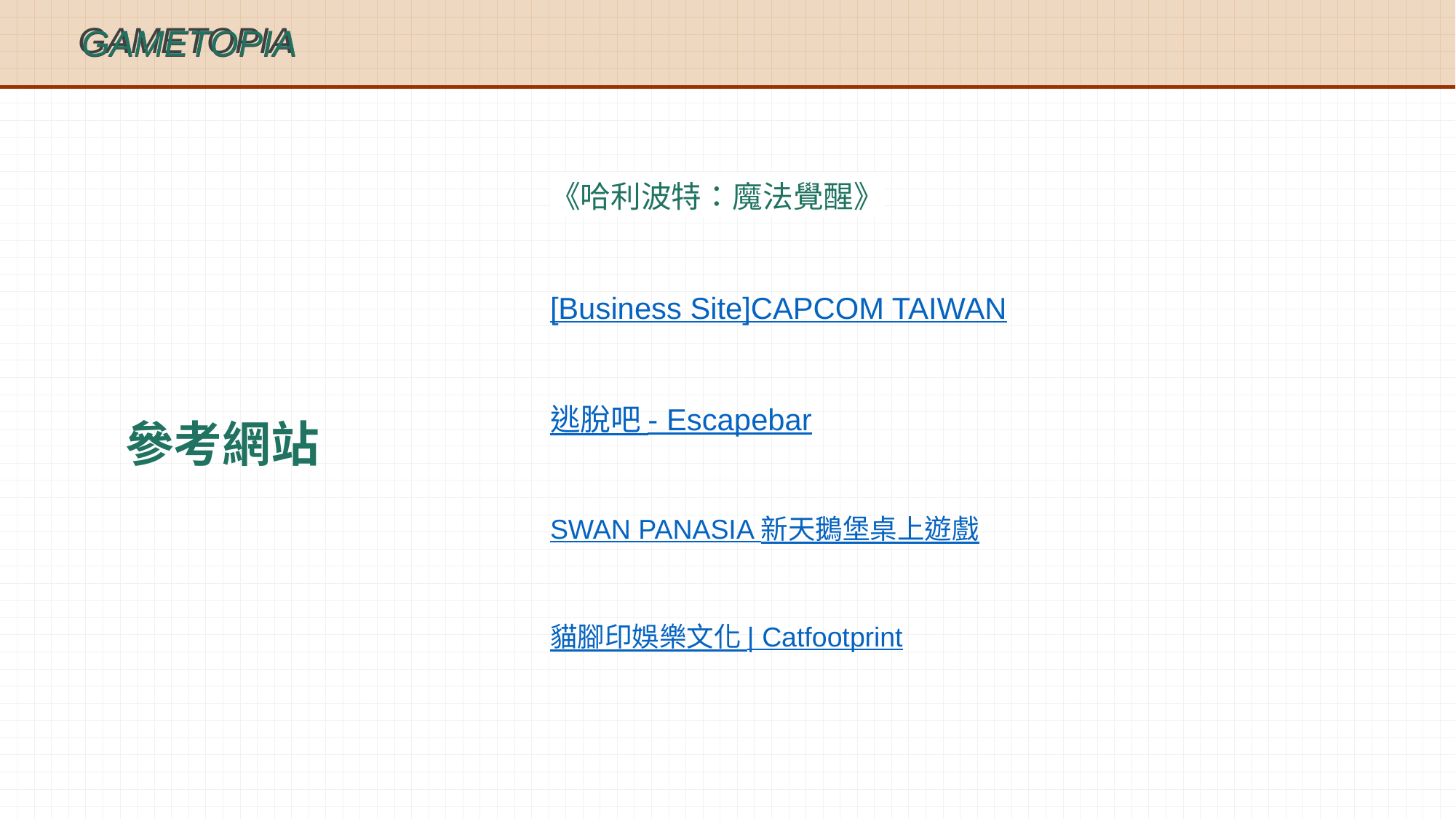

GAMETOPIA
GAMETOPIA
GAMETOPIA
《哈利波特：魔法覺醒》
[Business Site]CAPCOM TAIWAN
逃脫吧 - Escapebar
參考網站
SWAN PANASIA 新天鵝堡桌上遊戲
貓腳印娛樂文化 | Catfootprint